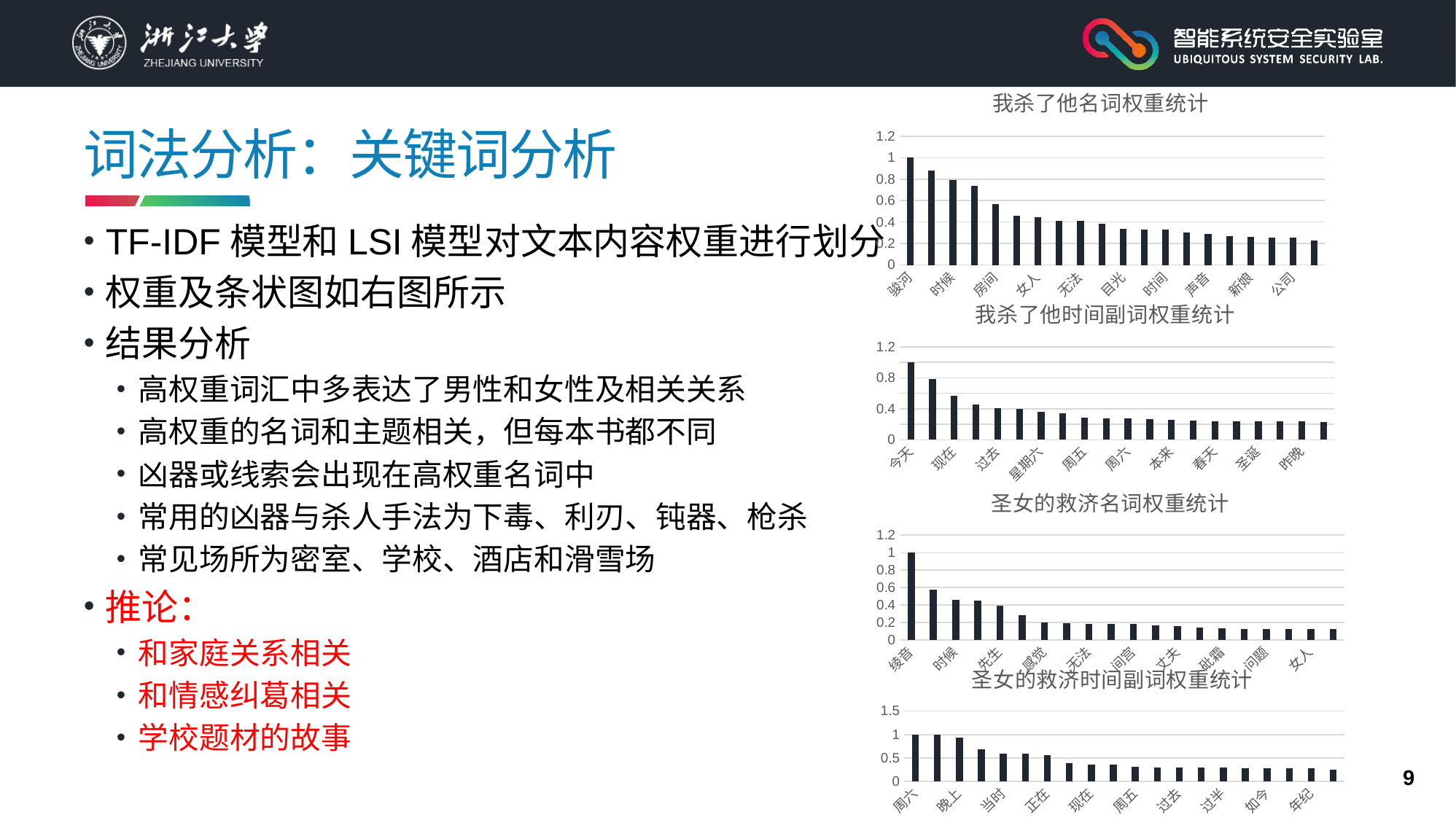

### Chart: 我杀了他名词权重统计

| Category |  |
|---|---|
| 骏河 | 1.0 |
| 准子 | 0.878051233363212 |
| 时候 | 0.793206101275694 |
| 胶囊 | 0.735666036430585 |
| 房间 | 0.570510916409799 |
| 男人 | 0.455730465866146 |
| 女人 | 0.442411475202857 |
| 白色 | 0.409870609578301 |
| 无法 | 0.409044684916699 |
| 美和子 | 0.384141541161738 |
| 目光 | 0.334073338787551 |
| 和子 | 0.329024352429796 |
| 时间 | 0.327503629866511 |
| 表情 | 0.301309368659127 |
| 声音 | 0.291061371624512 |
| 身边 | 0.27062008462589 |
| 新娘 | 0.263279043672254 |
| 事情 | 0.256376538204493 |
| 公司 | 0.252173392078979 |
| 电影 | 0.229233241704933 |
# 词法分析：关键词分析
TF-IDF模型和LSI模型对文本内容权重进行划分
权重及条状图如右图所示
结果分析
高权重词汇中多表达了男性和女性及相关关系
高权重的名词和主题相关，但每本书都不同
凶器或线索会出现在高权重名词中
常用的凶器与杀人手法为下毒、利刃、钝器、枪杀
常见场所为密室、学校、酒店和滑雪场
推论：
和家庭关系相关
和情感纠葛相关
学校题材的故事

### Chart: 我杀了他时间副词权重统计

| Category |  |
|---|---|
| 今天 | 1.0 |
| 晚上 | 0.785593648203424 |
| 现在 | 0.569202711429857 |
| 白天 | 0.450481520328427 |
| 过去 | 0.40478320180624 |
| 明天 | 0.401303978542213 |
| 星期六 | 0.357684421910271 |
| 前来 | 0.345270082136875 |
| 周五 | 0.288155763595413 |
| 将近 | 0.274080706412584 |
| 周六 | 0.272159294495411 |
| 傍晚 | 0.267175701841708 |
| 本来 | 0.254147421903238 |
| 早上 | 0.243506341788724 |
| 春天 | 0.234929072932205 |
| 圣诞节 | 0.234929072932205 |
| 圣诞 | 0.234929072932205 |
| 当时 | 0.234929072932205 |
| 昨晚 | 0.234929072932205 |
| 前年 | 0.233230086977021 |

### Chart: 圣女的救济名词权重统计

| Category |  |
|---|---|
| 绫音 | 1.0 |
| 真柴 | 0.576530003196607 |
| 时候 | 0.45831640002525 |
| 太太 | 0.451084635634172 |
| 先生 | 0.389185983054186 |
| 咖啡 | 0.28171494224178 |
| 感觉 | 0.200672255054035 |
| 凶手 | 0.197356984241956 |
| 无法 | 0.188406411540552 |
| 女性 | 0.182530701847776 |
| 间宫 | 0.180941119074594 |
| 孩子 | 0.169171177305835 |
| 丈夫 | 0.161116757799271 |
| 电话 | 0.145149751316943 |
| 砒霜 | 0.137314052181859 |
| 净水器 | 0.130805020337781 |
| 问题 | 0.13042584395376 |
| 情况 | 0.128634626478809 |
| 女人 | 0.124880107241601 |
| 手法 | 0.123188346538395 |

### Chart: 圣女的救济时间副词权重统计

| Category |  |
|---|---|
| 周六 | 1.0 |
| 周日 | 0.999177205035391 |
| 晚上 | 0.938910608825414 |
| 今天 | 0.688210600290613 |
| 当时 | 0.600503455835369 |
| 早上 | 0.587517350104262 |
| 正在 | 0.568697675053596 |
| 早晨 | 0.387766462139729 |
| 现在 | 0.359753566682506 |
| 过来 | 0.355868338348014 |
| 周五 | 0.31012130480684 |
| 昨夜 | 0.291680769127504 |
| 过去 | 0.291680769127504 |
| 早早 | 0.291680769127504 |
| 过半 | 0.291680769127504 |
| 今晚 | 0.289600670103874 |
| 如今 | 0.289600670103874 |
| 去世 | 0.289600670103874 |
| 年纪 | 0.289600670103874 |
| 夜里 | 0.251257226635582 |
9